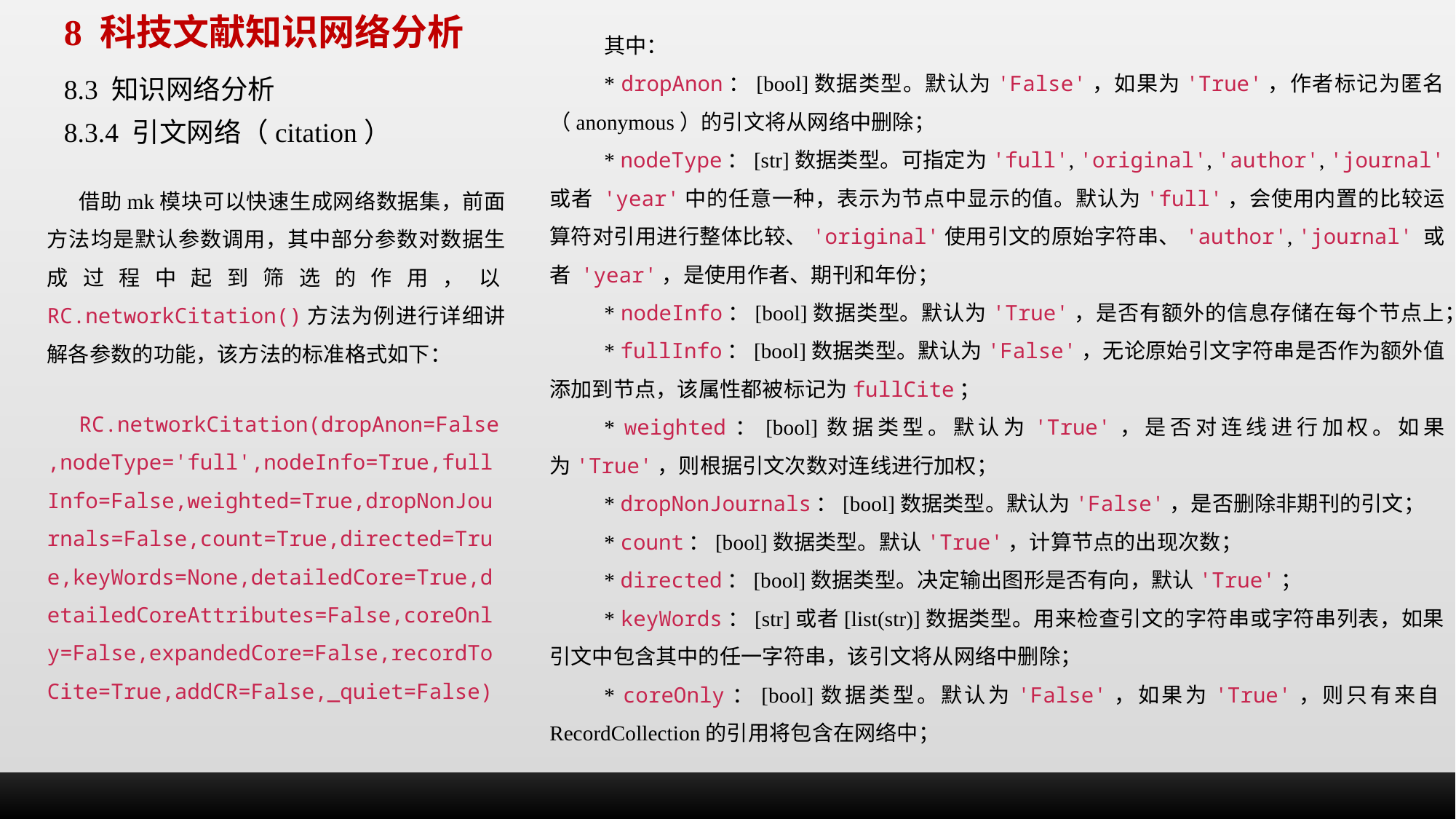

8 科技文献知识网络分析
8.3 知识网络分析
其中：
* dropAnon：[bool]数据类型。默认为'False'，如果为'True'，作者标记为匿名（anonymous）的引文将从网络中删除；
* nodeType：[str]数据类型。可指定为'full', 'original', 'author', 'journal' 或者 'year'中的任意一种，表示为节点中显示的值。默认为'full'，会使用内置的比较运算符对引用进行整体比较、'original'使用引文的原始字符串、'author', 'journal' 或者 'year'，是使用作者、期刊和年份；
* nodeInfo：[bool]数据类型。默认为'True'，是否有额外的信息存储在每个节点上；
* fullInfo：[bool]数据类型。默认为'False'，无论原始引文字符串是否作为额外值添加到节点，该属性都被标记为fullCite；
* weighted：[bool]数据类型。默认为'True'，是否对连线进行加权。如果为'True'，则根据引文次数对连线进行加权；
* dropNonJournals：[bool]数据类型。默认为'False'，是否删除非期刊的引文；
* count：[bool]数据类型。默认'True'，计算节点的出现次数；
* directed：[bool]数据类型。决定输出图形是否有向，默认'True'；
* keyWords：[str]或者[list(str)]数据类型。用来检查引文的字符串或字符串列表，如果引文中包含其中的任一字符串，该引文将从网络中删除；
* coreOnly：[bool]数据类型。默认为'False'，如果为'True'，则只有来自RecordCollection的引用将包含在网络中；
8.3.4 引文网络（citation）
借助mk模块可以快速生成网络数据集，前面方法均是默认参数调用，其中部分参数对数据生成过程中起到筛选的作用，以RC.networkCitation()方法为例进行详细讲解各参数的功能，该方法的标准格式如下：
RC.networkCitation(dropAnon=False,nodeType='full',nodeInfo=True,fullInfo=False,weighted=True,dropNonJournals=False,count=True,directed=True,keyWords=None,detailedCore=True,detailedCoreAttributes=False,coreOnly=False,expandedCore=False,recordToCite=True,addCR=False,_quiet=False)